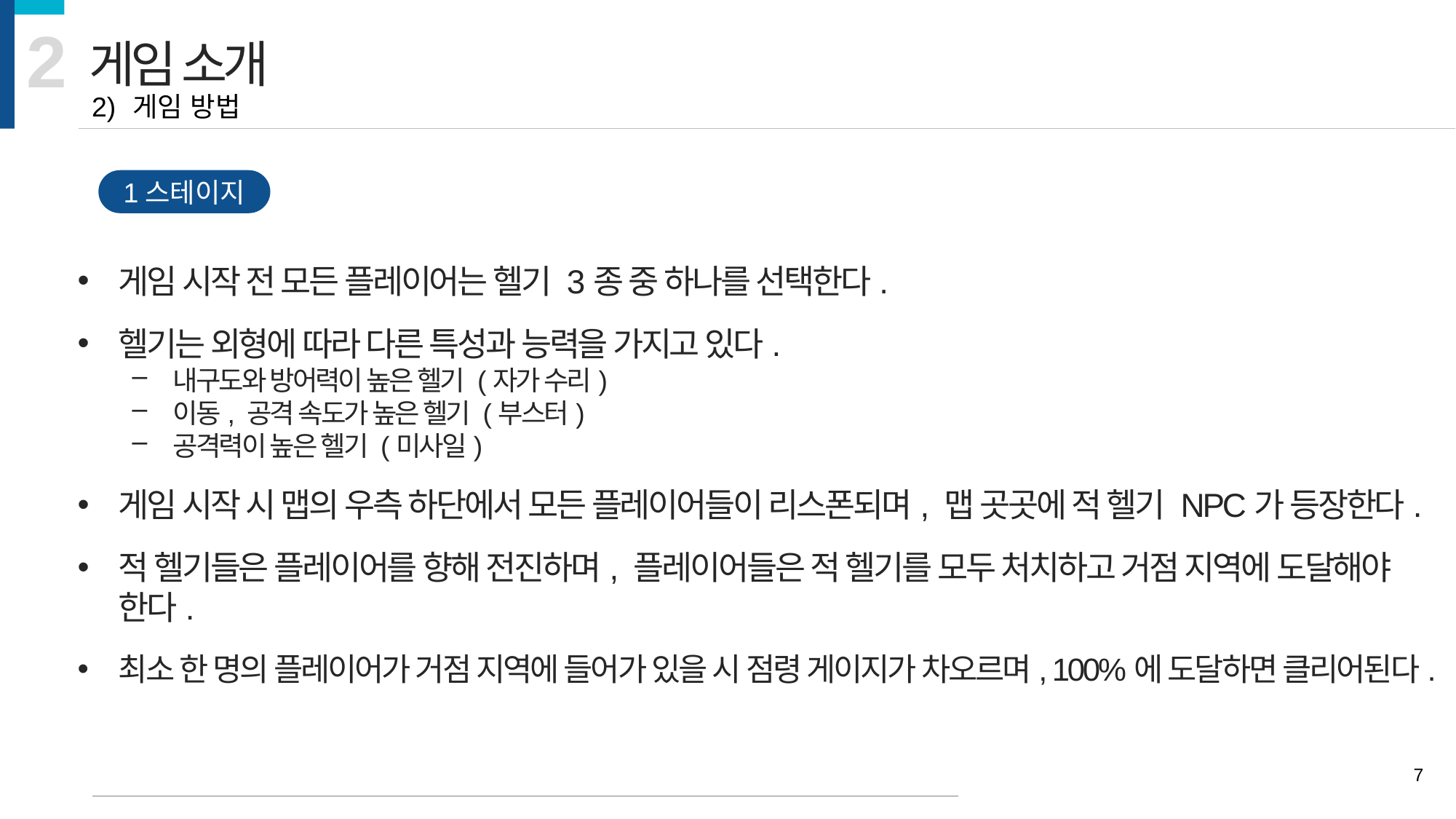

2
게임 소개
게임 방법
1스테이지
게임 시작 전 모든 플레이어는 헬기 3종 중 하나를 선택한다.
헬기는 외형에 따라 다른 특성과 능력을 가지고 있다.
내구도와 방어력이 높은 헬기 (자가 수리)
이동, 공격 속도가 높은 헬기 (부스터)
공격력이 높은 헬기 (미사일)
게임 시작 시 맵의 우측 하단에서 모든 플레이어들이 리스폰되며, 맵 곳곳에 적 헬기 NPC가 등장한다.
적 헬기들은 플레이어를 향해 전진하며, 플레이어들은 적 헬기를 모두 처치하고 거점 지역에 도달해야 한다.
최소 한 명의 플레이어가 거점 지역에 들어가 있을 시 점령 게이지가 차오르며, 100%에 도달하면 클리어된다.
7